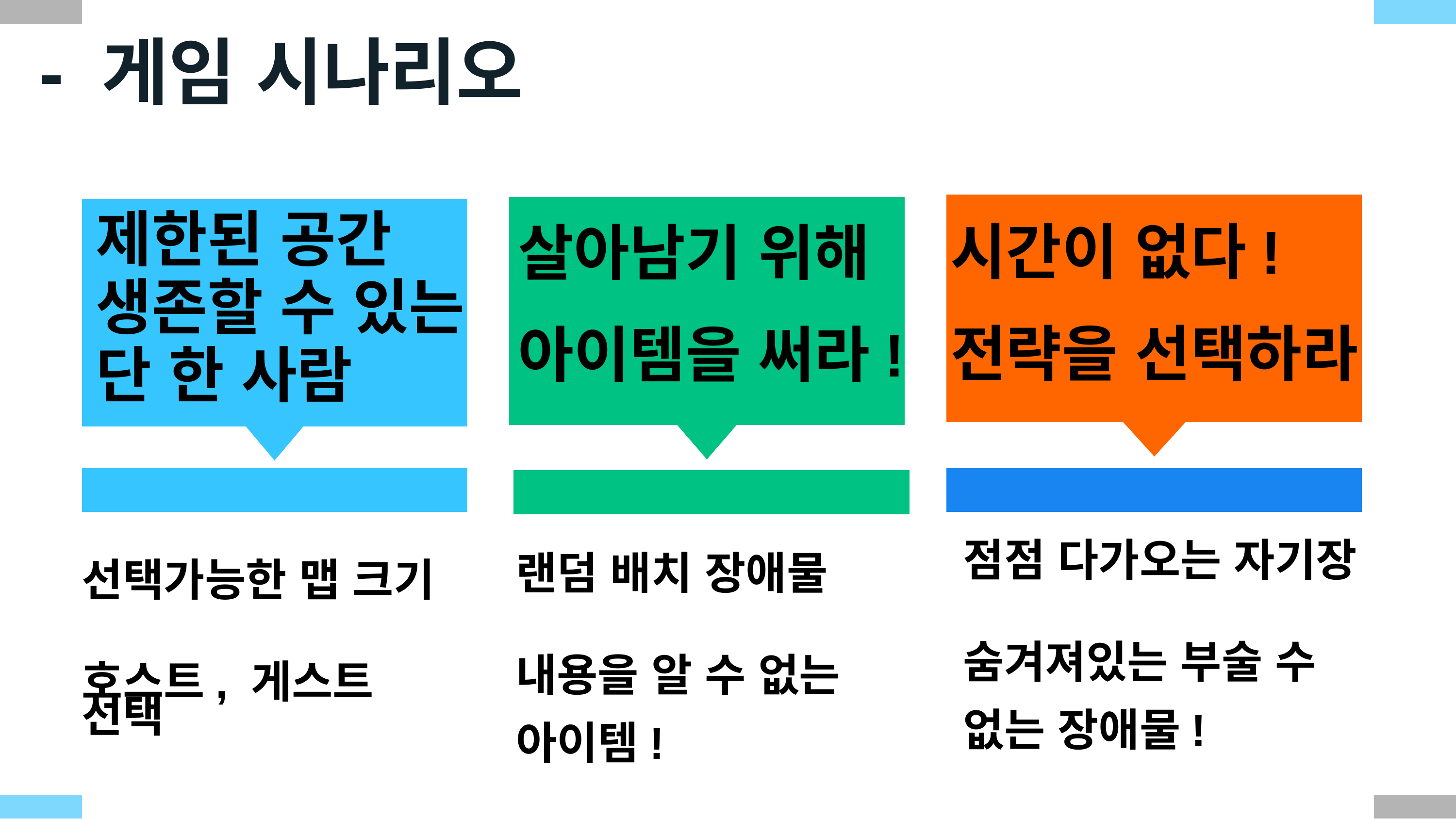

- 게임 시나리오

제한된 공간

생존할 수 있는

단 한 사람
시간이 없다!

전략을 선택하라
살아남기 위해

아이템을 써라!

GOOGLE SLIDES

CANVA

POWERPOINT

점점 다가오는 자기장

숨겨져있는 부술 수

없는 장애물!

랜덤 배치 장애물

내용을 알 수 없는

아이템!

선택가능한 맵 크기

호스트, 게스트 선택